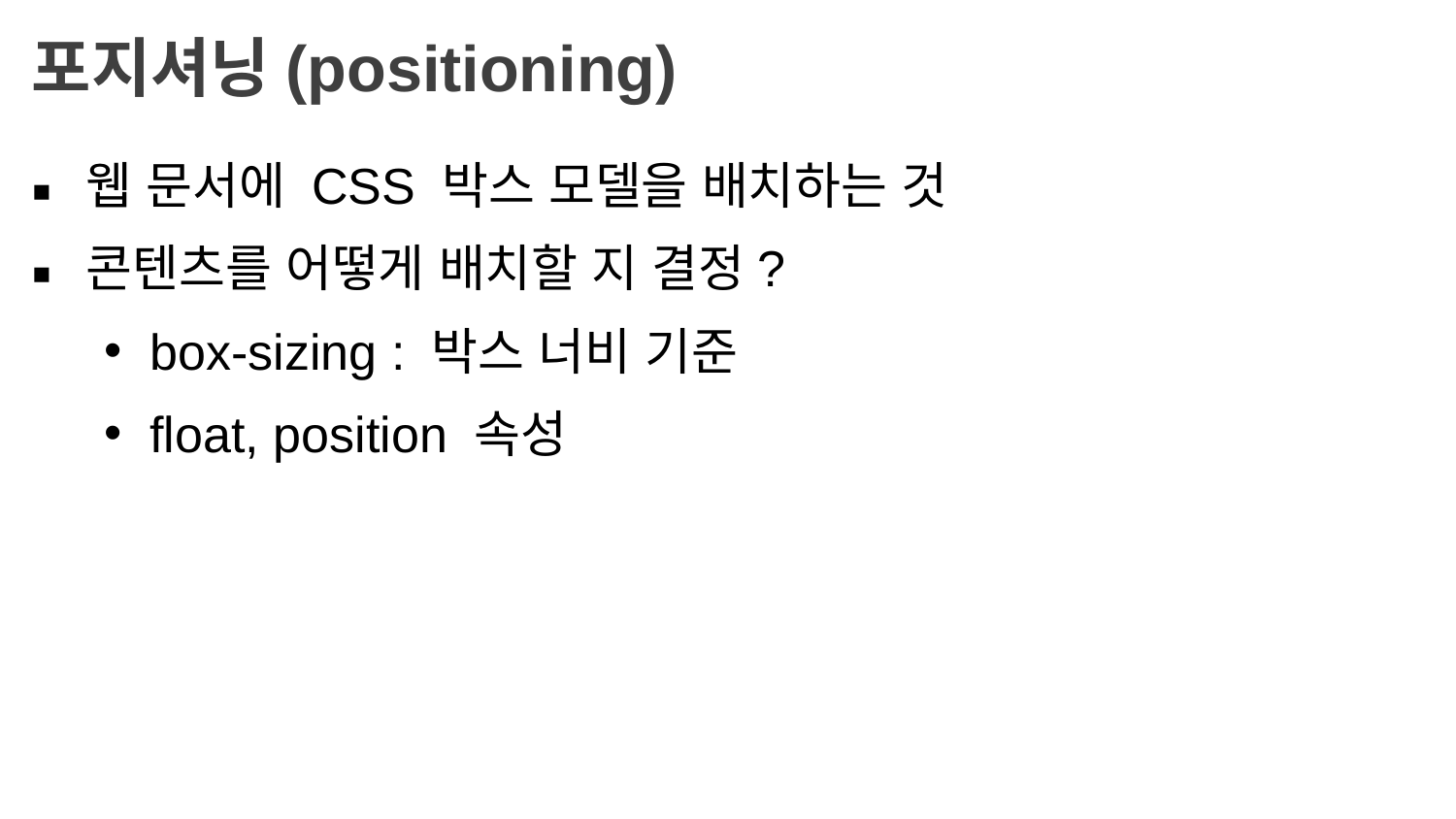

포지셔닝(positioning)
웹 문서에 CSS 박스 모델을 배치하는 것
콘텐츠를 어떻게 배치할 지 결정?
box-sizing : 박스 너비 기준
float, position 속성